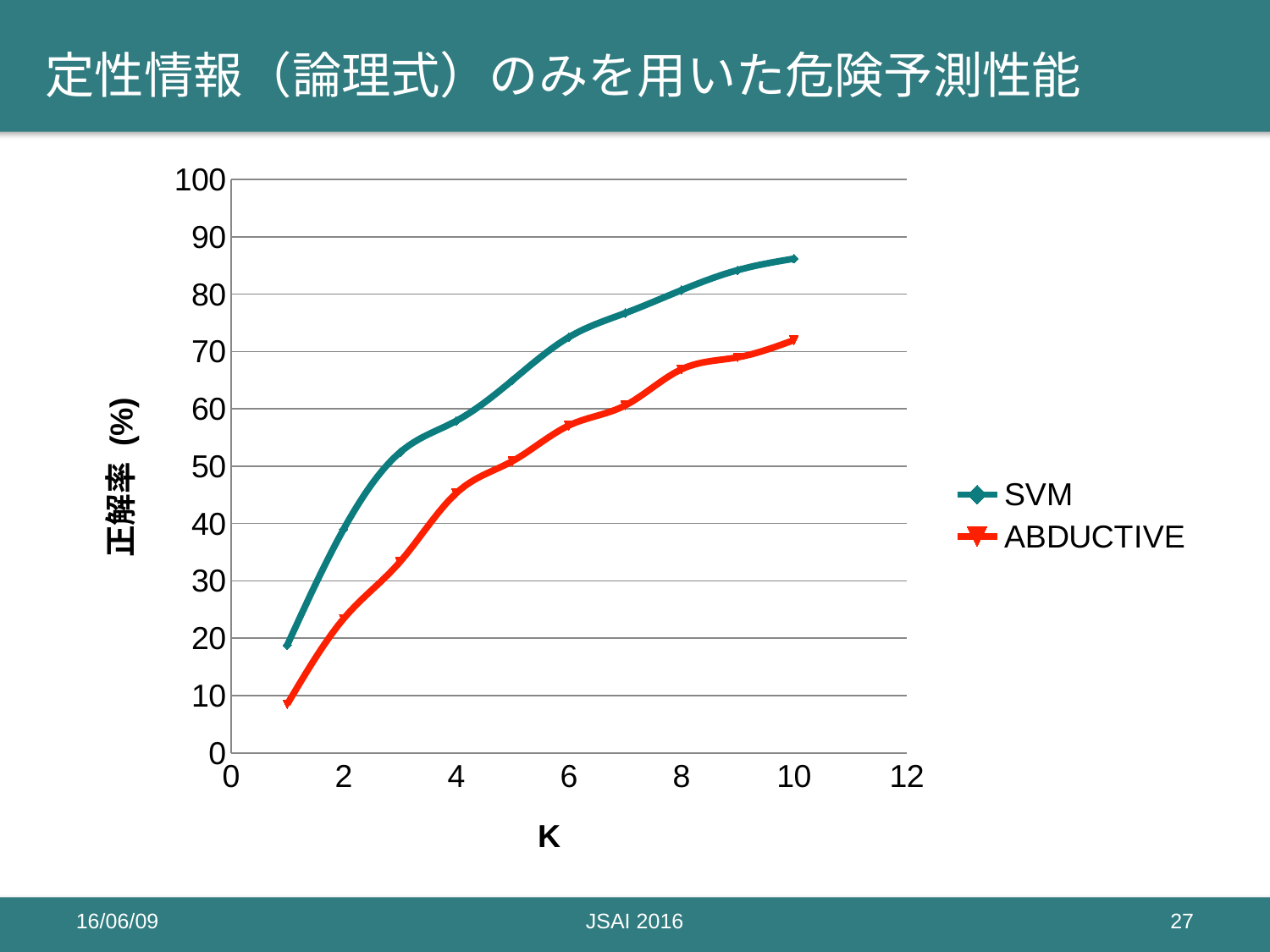

# 定性情報（論理式）のみを用いた危険予測性能

### Chart

| Category | SVM | ABDUCTIVE |
|---|---|---|
16/06/09
JSAI 2016
27